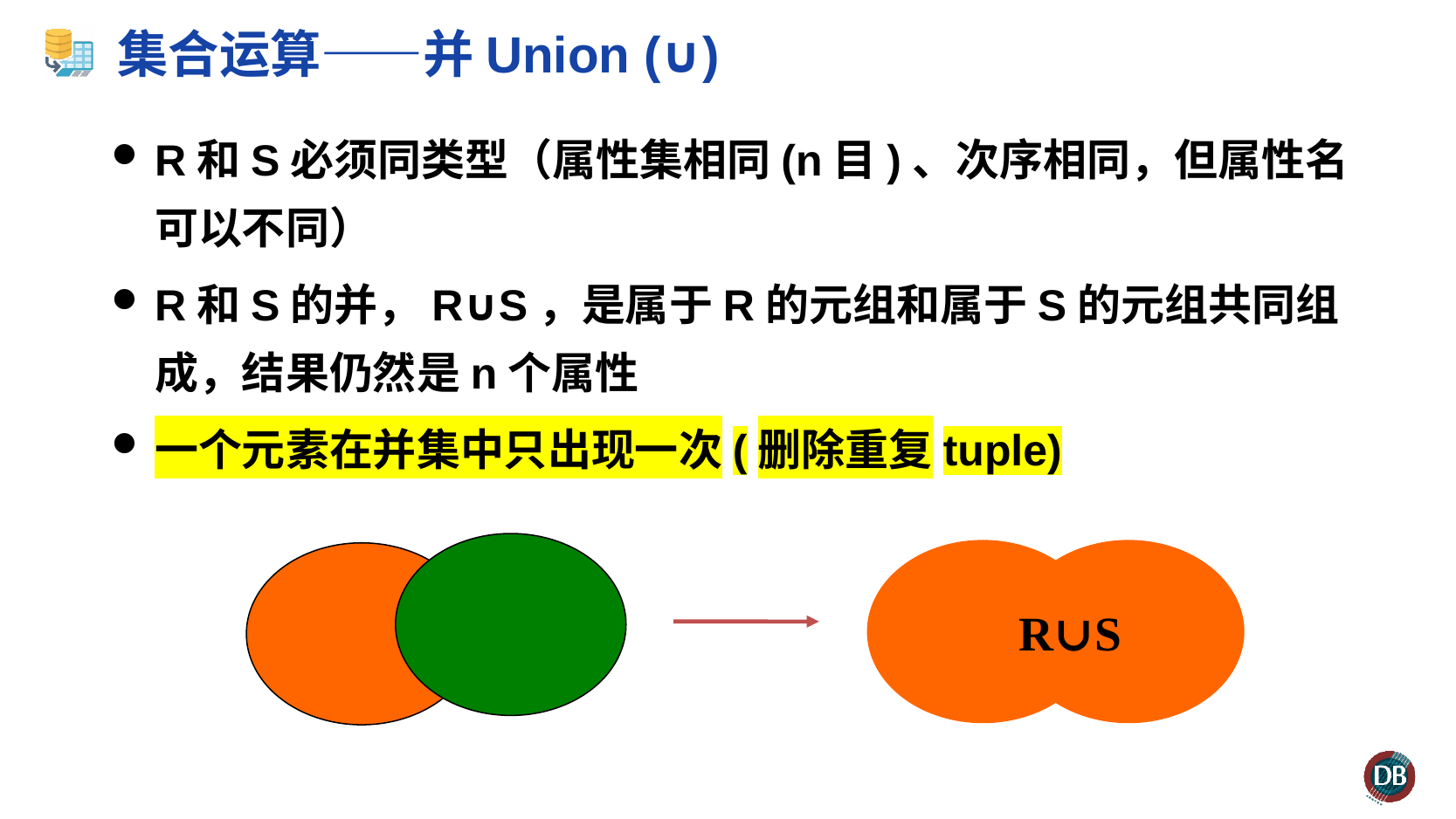

# 集合运算——并Union (∪)
R和S必须同类型（属性集相同(n目)、次序相同，但属性名可以不同）
R和S的并，R∪S，是属于R的元组和属于S的元组共同组成，结果仍然是n个属性
一个元素在并集中只出现一次(删除重复tuple)

R∪S